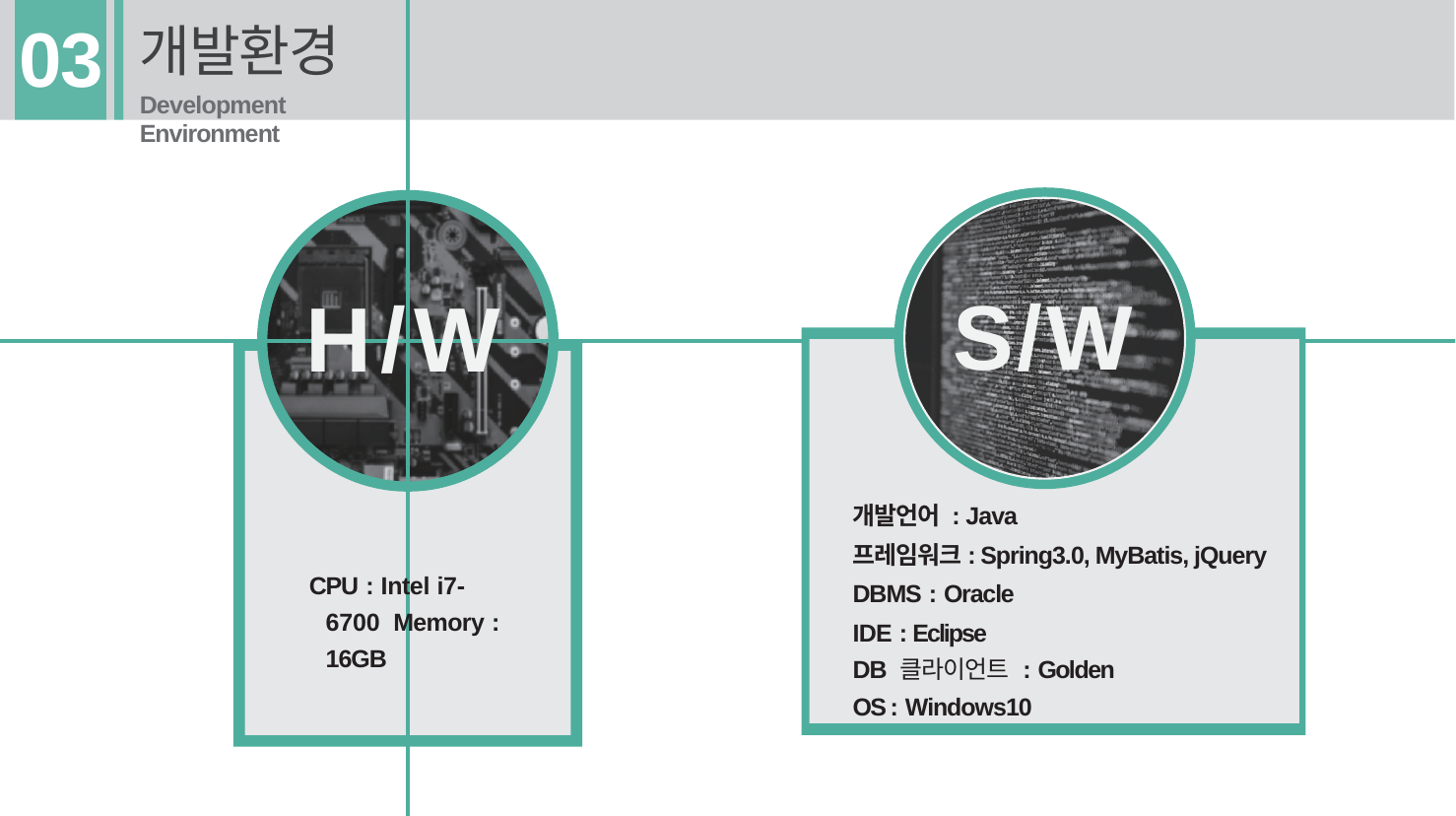

개발환경
Development Environment
# 03

S/W
H/W

개발언어 : Java
프레임워크: Spring3.0, MyBatis, jQuery
DBMS : Oracle
IDE : Eclipse
DB 클라이언트 : Golden
OS : Windows10
CPU : Intel i7-6700  Memory : 16GB